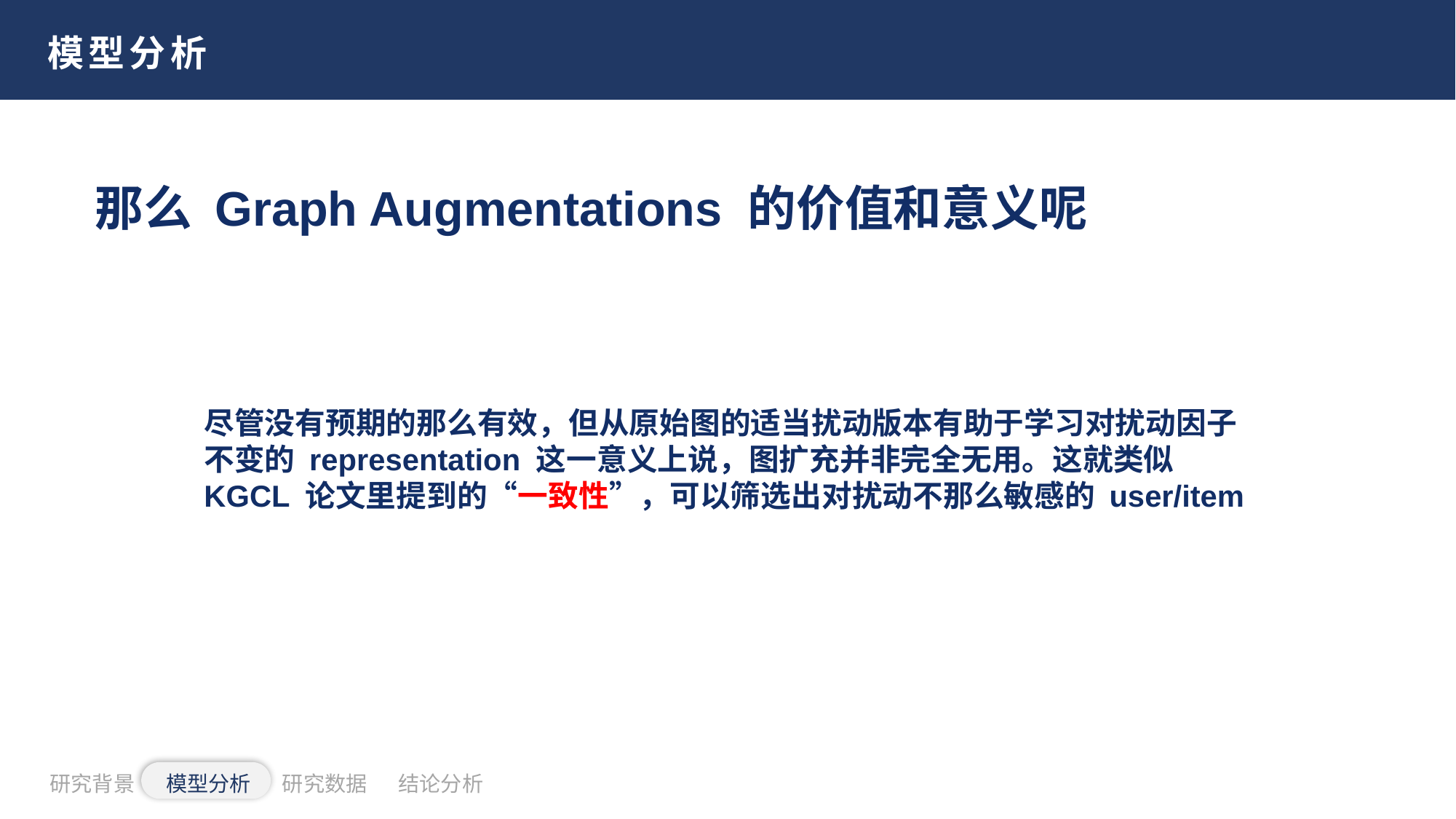

模型分析
那么 Graph Augmentations 的价值和意义呢
尽管没有预期的那么有效，但从原始图的适当扰动版本有助于学习对扰动因子不变的 representation 这一意义上说，图扩充并非完全无用。这就类似 KGCL 论文里提到的“一致性”，可以筛选出对扰动不那么敏感的 user/item
研究背景
模型分析
研究数据
结论分析